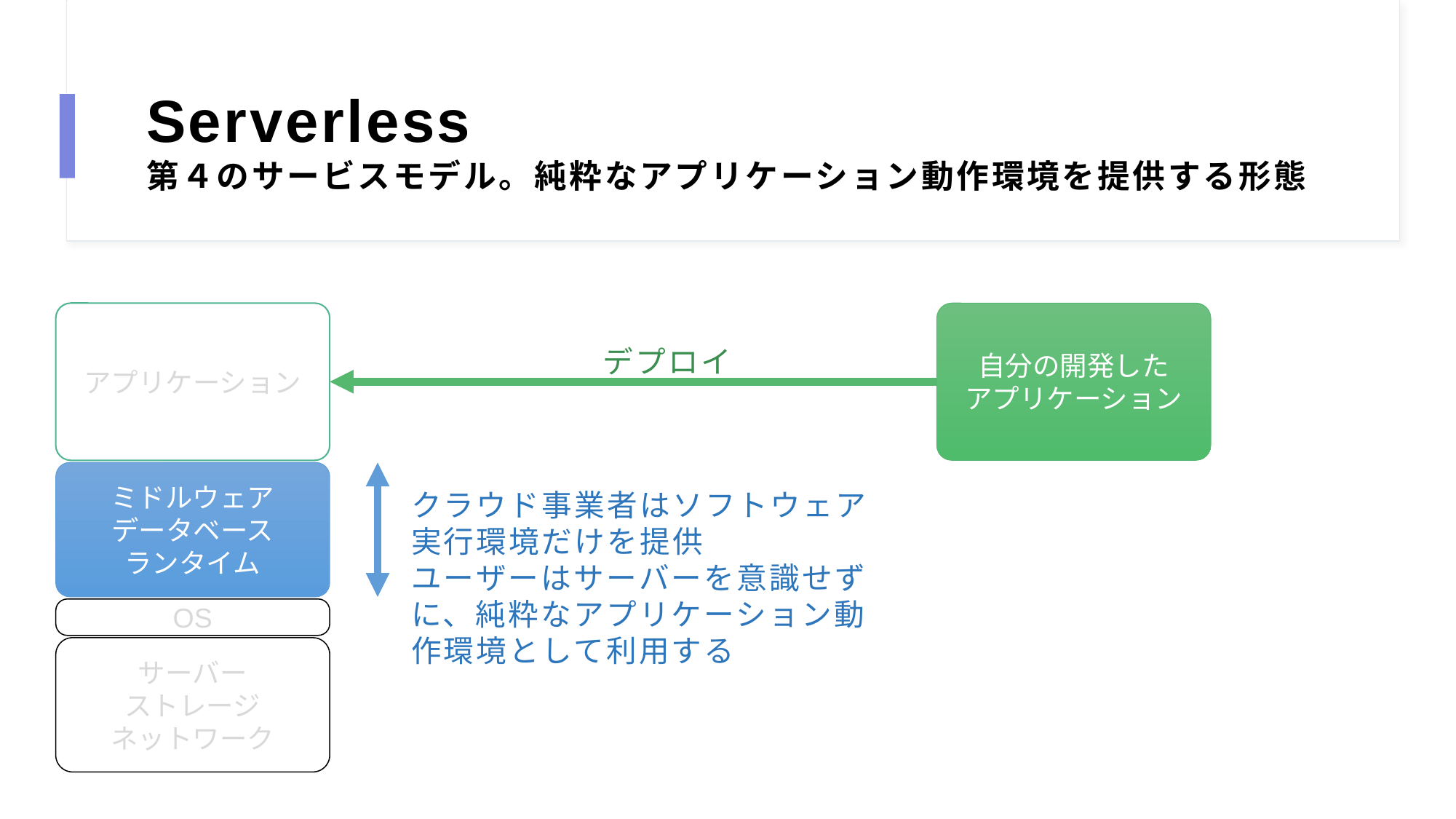

# Serverless 第４のサービスモデル。純粋なアプリケーション動作環境を提供する形態
アプリケーション
自分の開発した
アプリケーション
デプロイ
ミドルウェア
データベース
ランタイム
クラウド事業者はソフトウェア実行環境だけを提供
ユーザーはサーバーを意識せずに、純粋なアプリケーション動作環境として利用する

OS
サーバー
ストレージ
ネットワーク